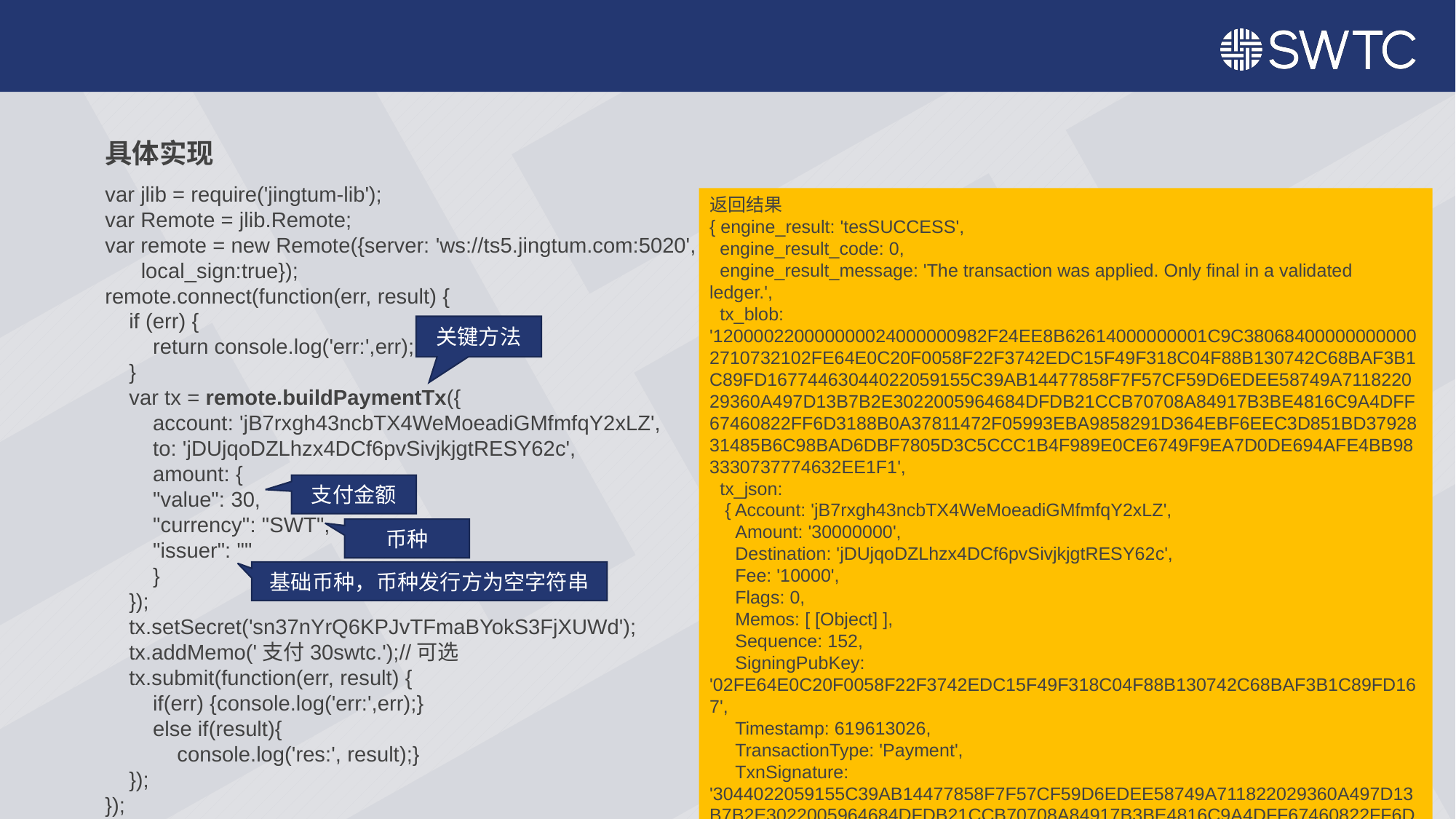

具体实现
var jlib = require('jingtum-lib');
var Remote = jlib.Remote;
var remote = new Remote({server: 'ws://ts5.jingtum.com:5020',
      local_sign:true});
remote.connect(function(err, result) {
    if (err) {
        return console.log('err:',err);
    }
    var tx = remote.buildPaymentTx({
        account: 'jB7rxgh43ncbTX4WeMoeadiGMfmfqY2xLZ',
        to: 'jDUjqoDZLhzx4DCf6pvSivjkjgtRESY62c',
        amount: {
        "value": 30,
        "currency": "SWT",
        "issuer": ""
        }
    });
    tx.setSecret('sn37nYrQ6KPJvTFmaBYokS3FjXUWd');
    tx.addMemo('支付30swtc.');//可选
    tx.submit(function(err, result) {
        if(err) {console.log('err:',err);}
        else if(result){
            console.log('res:', result);}
    });
});
返回结果
{ engine_result: 'tesSUCCESS',
  engine_result_code: 0,
  engine_result_message: 'The transaction was applied. Only final in a validated ledger.',
  tx_blob: '120000220000000024000000982F24EE8B62614000000001C9C380684000000000002710732102FE64E0C20F0058F22F3742EDC15F49F318C04F88B130742C68BAF3B1C89FD16774463044022059155C39AB14477858F7F57CF59D6EDEE58749A711822029360A497D13B7B2E3022005964684DFDB21CCB70708A84917B3BE4816C9A4DFF67460822FF6D3188B0A37811472F05993EBA9858291D364EBF6EEC3D851BD3792831485B6C98BAD6DBF7805D3C5CCC1B4F989E0CE6749F9EA7D0DE694AFE4BB983330737774632EE1F1',
  tx_json:
   { Account: 'jB7rxgh43ncbTX4WeMoeadiGMfmfqY2xLZ',
     Amount: '30000000',
     Destination: 'jDUjqoDZLhzx4DCf6pvSivjkjgtRESY62c',
     Fee: '10000',
     Flags: 0,
     Memos: [ [Object] ],
     Sequence: 152,
     SigningPubKey: '02FE64E0C20F0058F22F3742EDC15F49F318C04F88B130742C68BAF3B1C89FD167',
     Timestamp: 619613026,
     TransactionType: 'Payment',
     TxnSignature: '3044022059155C39AB14477858F7F57CF59D6EDEE58749A711822029360A497D13B7B2E3022005964684DFDB21CCB70708A84917B3BE4816C9A4DFF67460822FF6D3188B0A37',
     hash: '6CC96A8C2B47AD9F3837C576F43DBCC188432C1101DC3387906D83DD327D663F' } }
关键方法
支付金额
币种
基础币种，币种发行方为空字符串